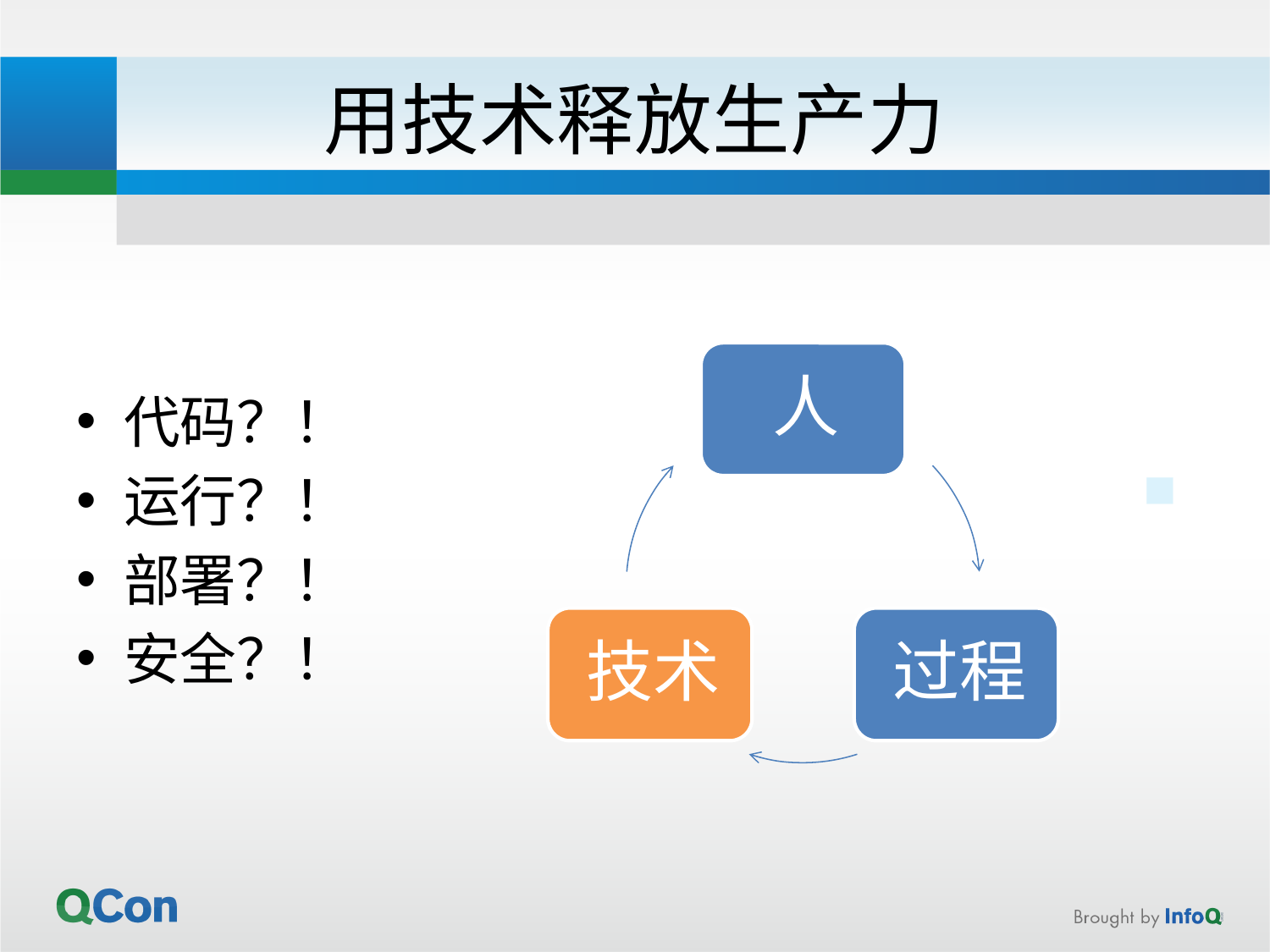

# 用技术释放生产力

代码？！
运行？！
部署？！
安全？！
人
过程
技术